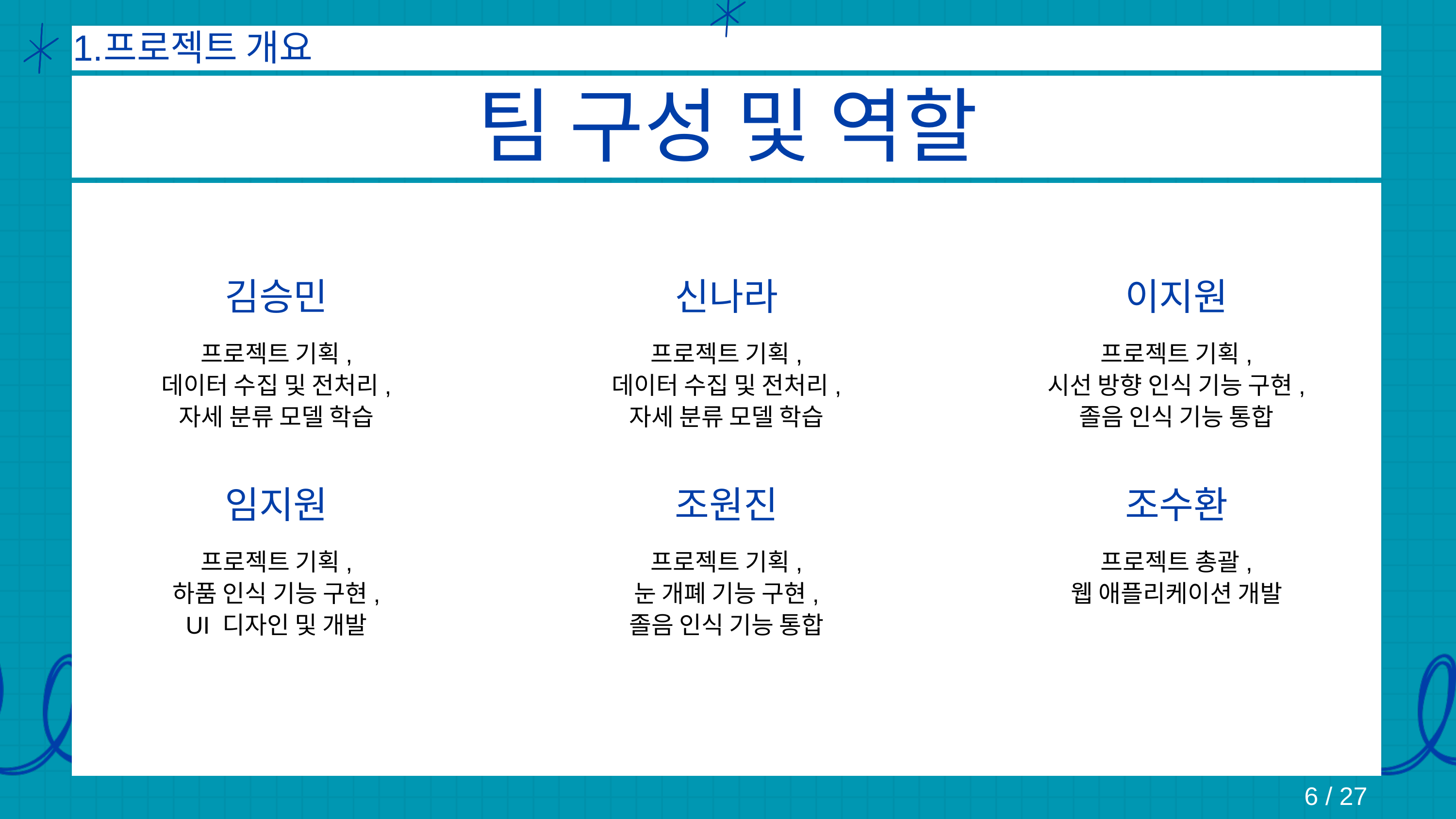

팀 구성 및 역할

프로젝트 개요

김승민
프로젝트 기획,
데이터 수집 및 전처리,
자세 분류 모델 학습
신나라
프로젝트 기획,
데이터 수집 및 전처리,
자세 분류 모델 학습
이지원
프로젝트 기획,
시선 방향 인식 기능 구현,
졸음 인식 기능 통합
임지원
프로젝트 기획,
하품 인식 기능 구현,
UI 디자인 및 개발
조원진
프로젝트 기획,
눈 개폐 기능 구현,
졸음 인식 기능 통합
조수환
프로젝트 총괄,
웹 애플리케이션 개발

6 / 27